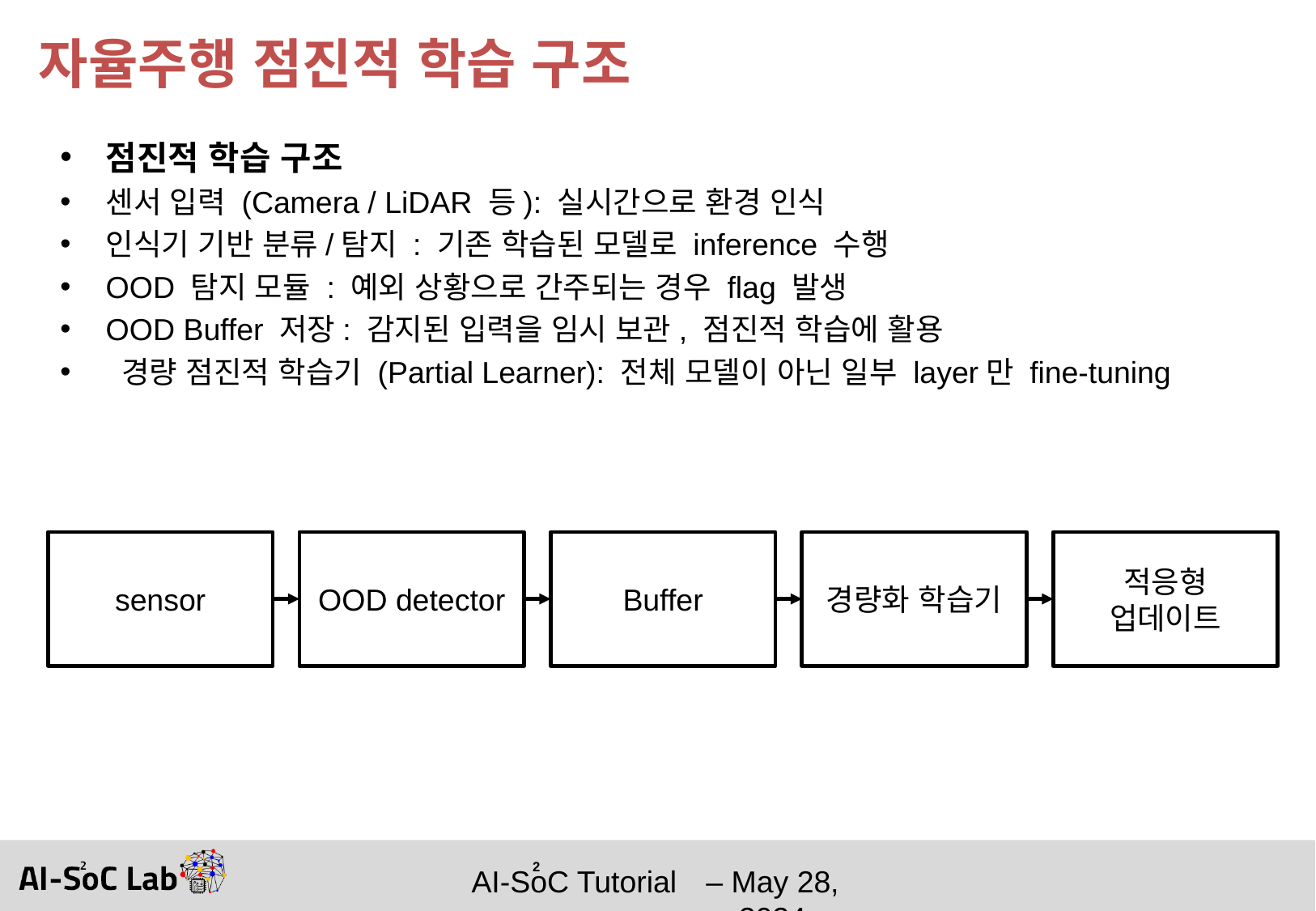

# 자율주행 점진적 학습 구조
점진적 학습 구조
센서 입력 (Camera / LiDAR 등): 실시간으로 환경 인식
인식기 기반 분류/탐지 : 기존 학습된 모델로 inference 수행
OOD 탐지 모듈 : 예외 상황으로 간주되는 경우 flag 발생
OOD Buffer 저장: 감지된 입력을 임시 보관, 점진적 학습에 활용
 경량 점진적 학습기 (Partial Learner): 전체 모델이 아닌 일부 layer만 fine-tuning

sensor
OOD detector
Buffer
경량화 학습기
적응형 업데이트